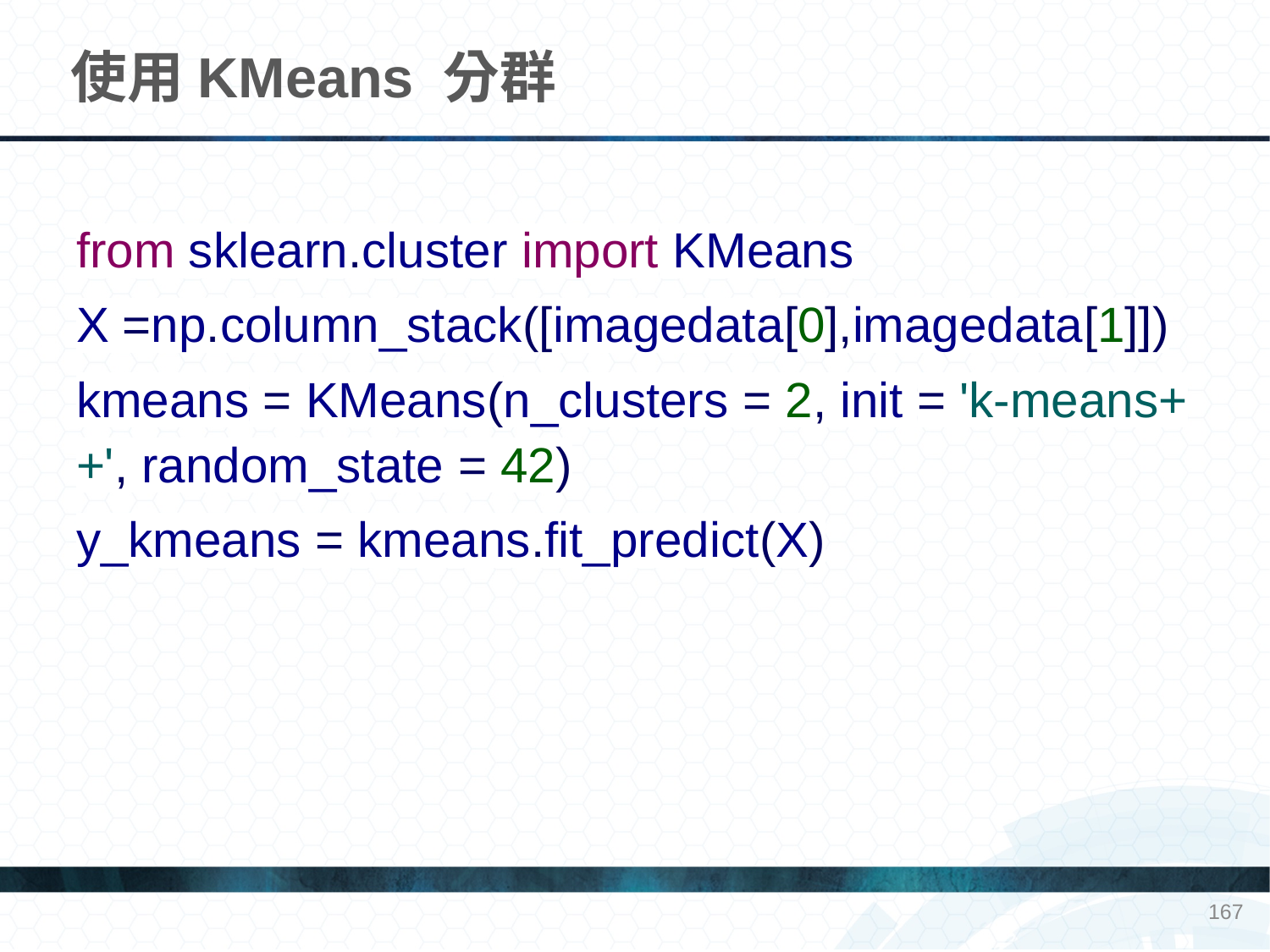

# 使用KMeans 分群
from sklearn.cluster import KMeans
X =np.column_stack([imagedata[0],imagedata[1]])
kmeans = KMeans(n_clusters = 2, init = 'k-means++', random_state = 42)
y_kmeans = kmeans.fit_predict(X)

167